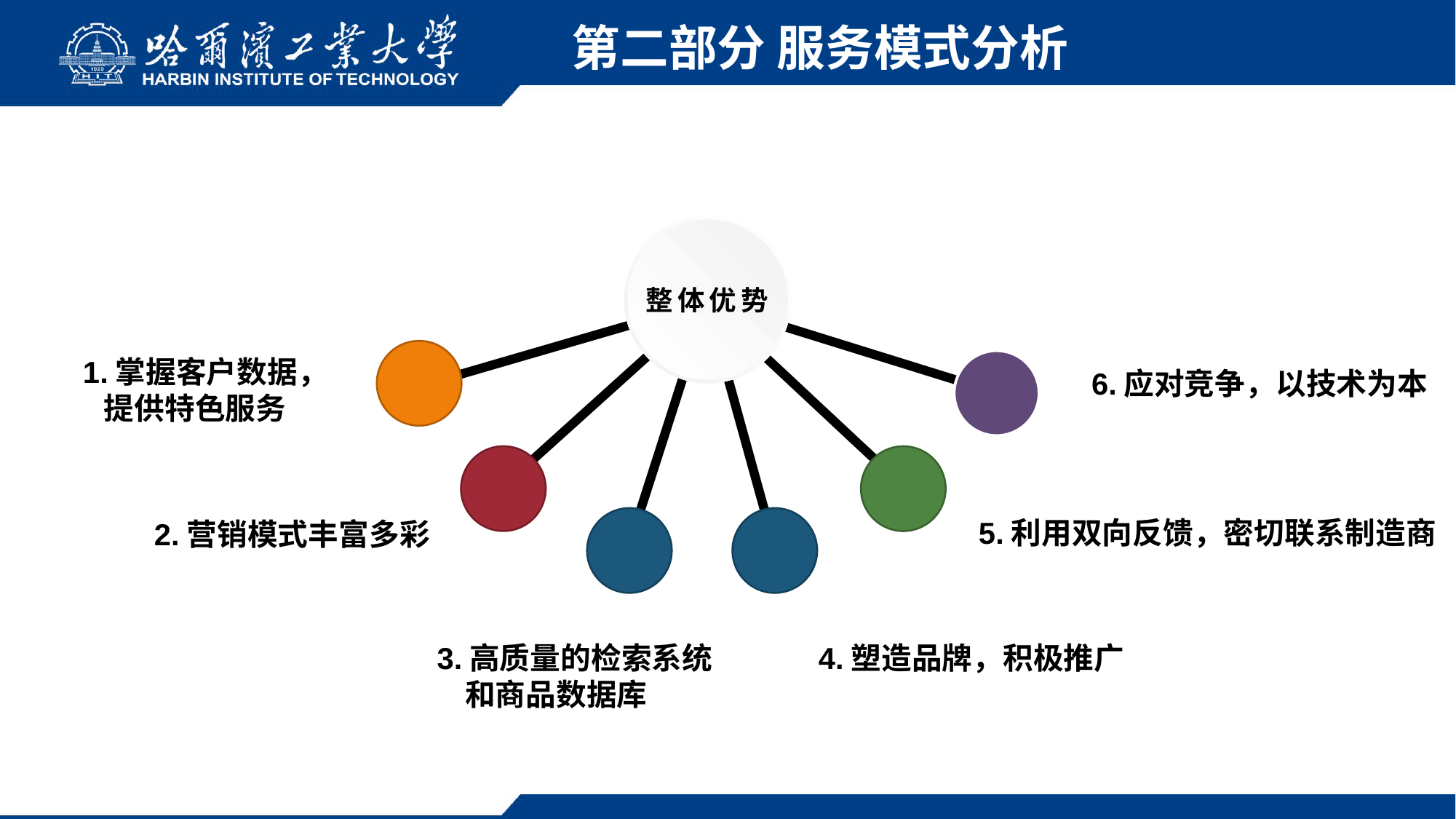

第二部分 服务模式分析

整体优势

1.掌握客户数据，
  提供特色服务

6.应对竞争，以技术为本

5.利用双向反馈，密切联系制造商

2.营销模式丰富多彩

4.塑造品牌，积极推广
3.高质量的检索系统
   和商品数据库